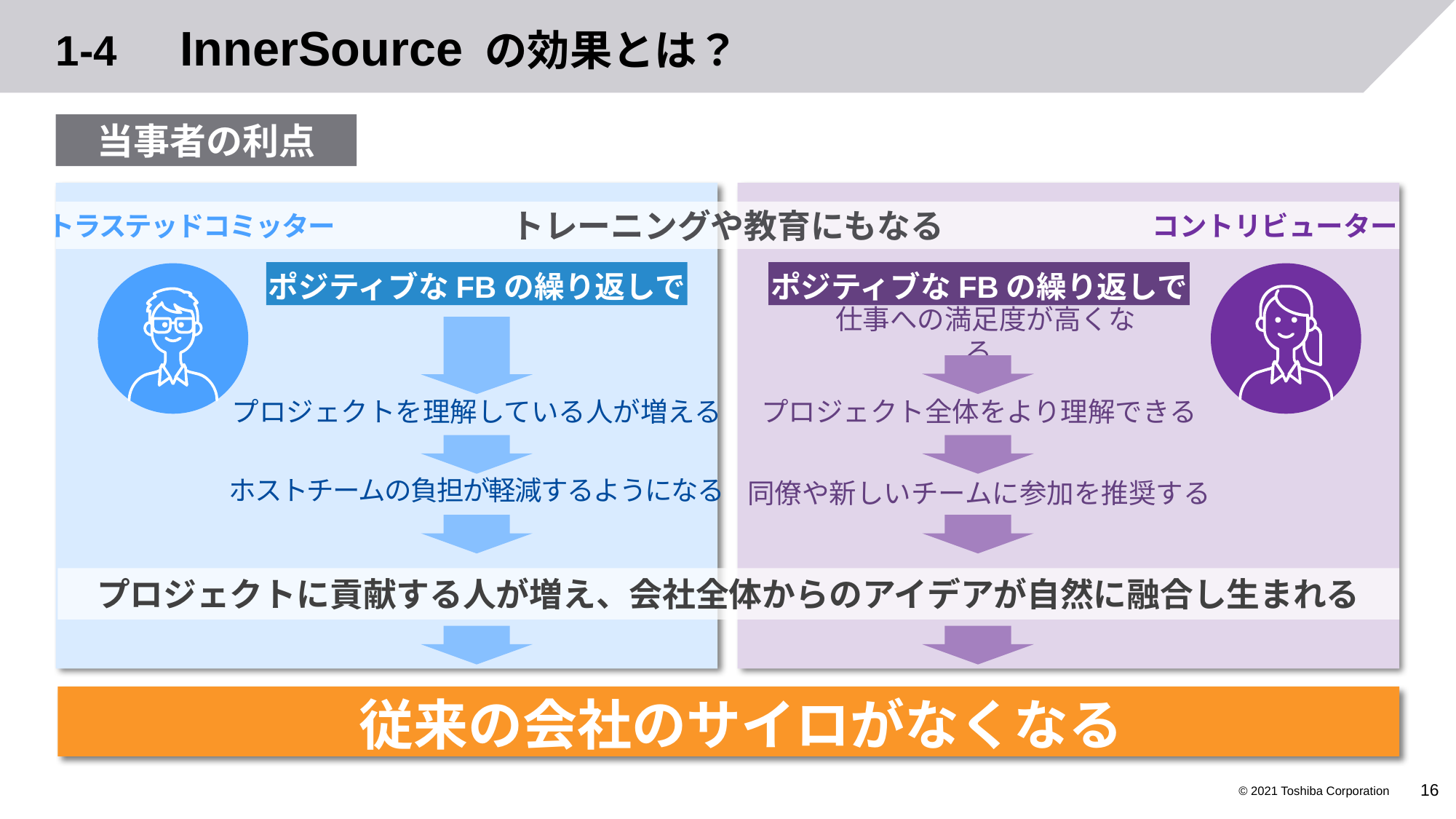

# 1-4　InnerSource の効果とは？
当事者の利点

トレーニングや教育にもなる
トラステッドコミッター
コントリビューター
ポジティブなFBの繰り返しで
ポジティブなFBの繰り返しで

 仕事への満足度が高くなる

プロジェクトを理解している人が増える
プロジェクト全体をより理解できる

ホストチームの負担が軽減するようになる
同僚や新しいチームに参加を推奨する

プロジェクトに貢献する人が増え、会社全体からのアイデアが自然に融合し生まれる

 従来の会社のサイロがなくなる